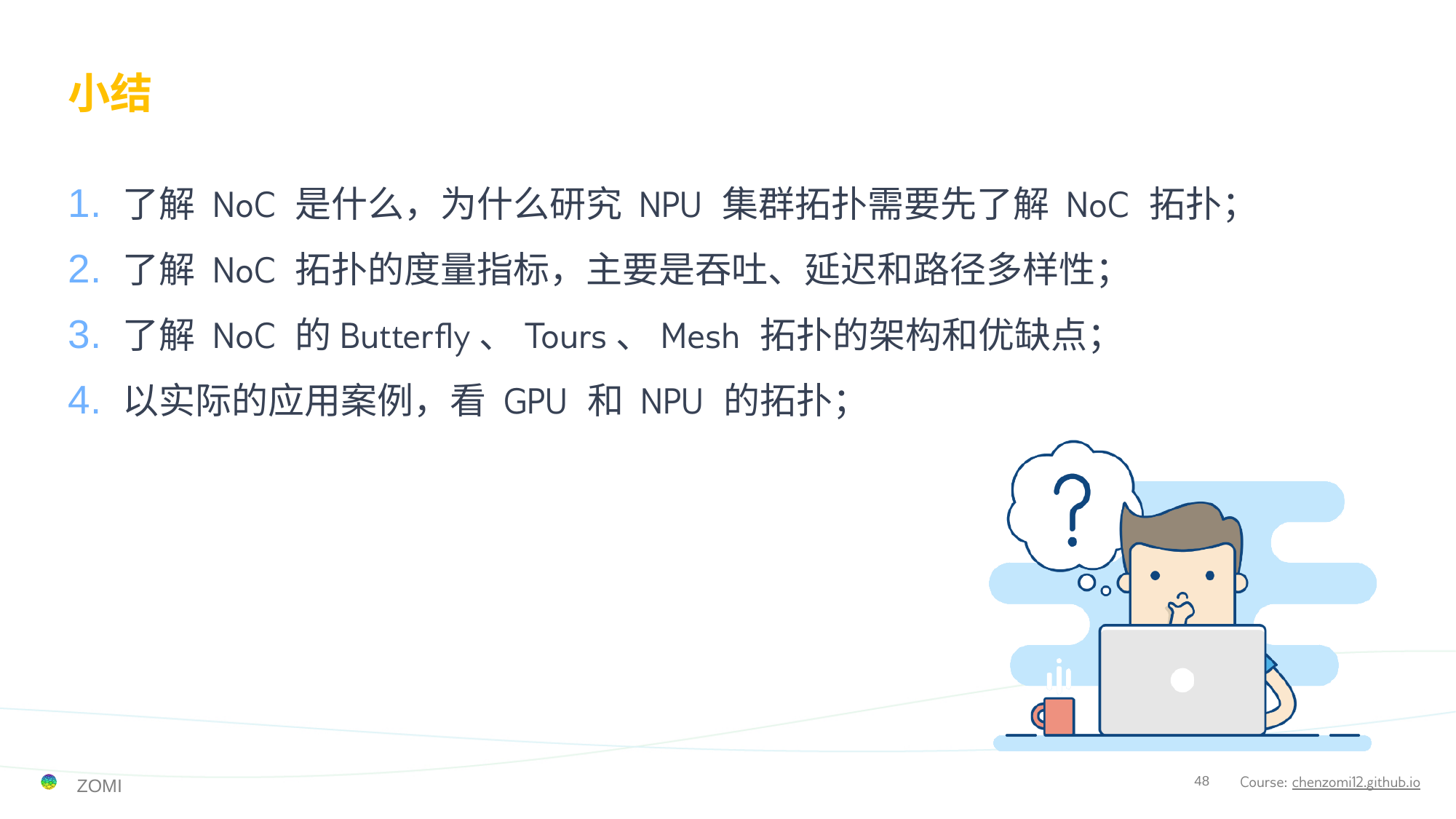

# 小结
了解 NoC 是什么，为什么研究 NPU 集群拓扑需要先了解 NoC 拓扑；
了解 NoC 拓扑的度量指标，主要是吞吐、延迟和路径多样性；
了解 NoC 的Butterfly、Tours、Mesh 拓扑的架构和优缺点；
以实际的应用案例，看 GPU 和 NPU 的拓扑；